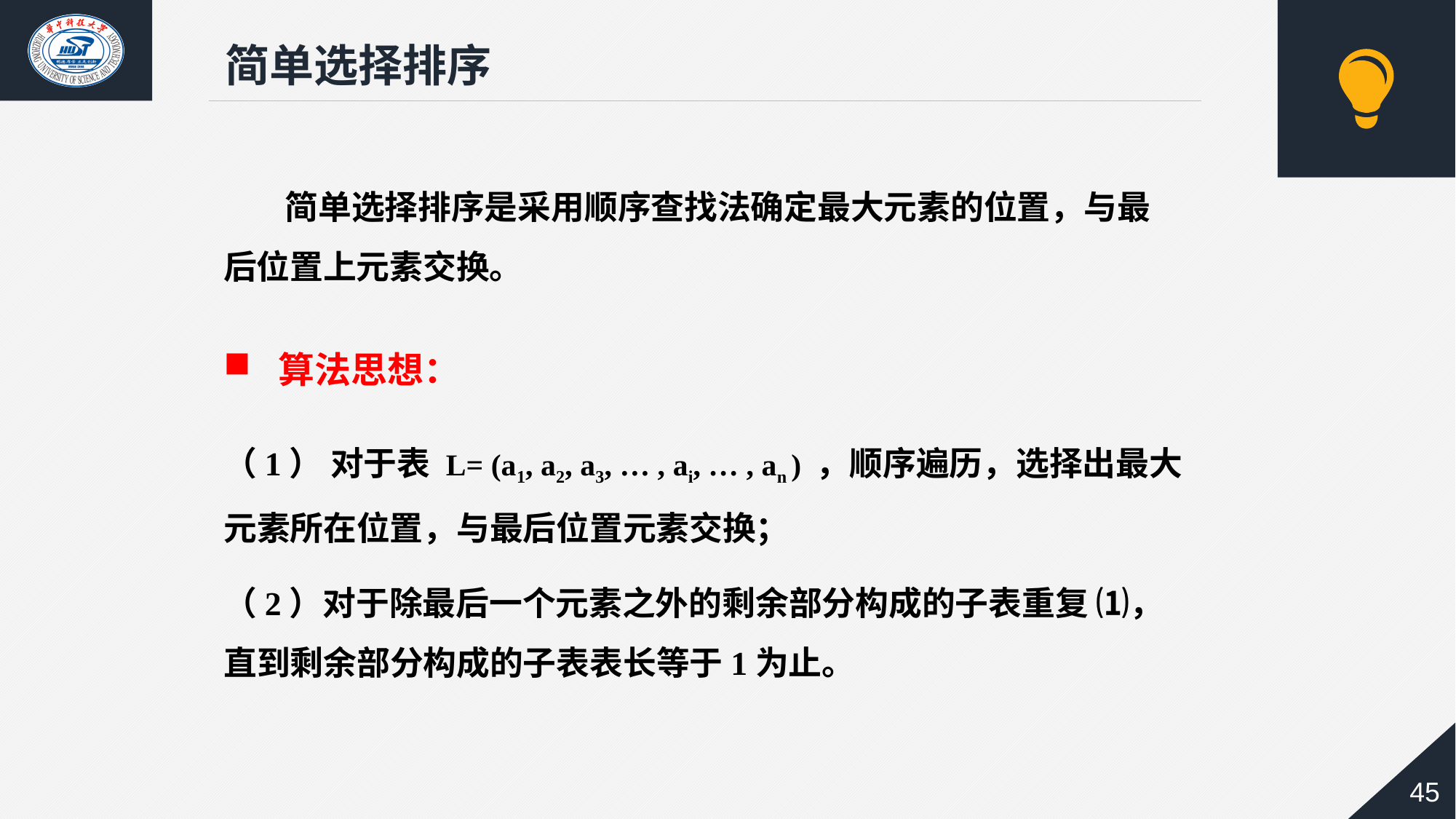

简单选择排序

       简单选择排序是采用顺序查找法确定最大元素的位置，与最后位置上元素交换。
算法思想：
（1） 对于表 L= (a1, a2, a3, … , ai, … , an ) ，顺序遍历，选择出最大元素所在位置，与最后位置元素交换；
（2）对于除最后一个元素之外的剩余部分构成的子表重复 ⑴，直到剩余部分构成的子表表长等于1为止。